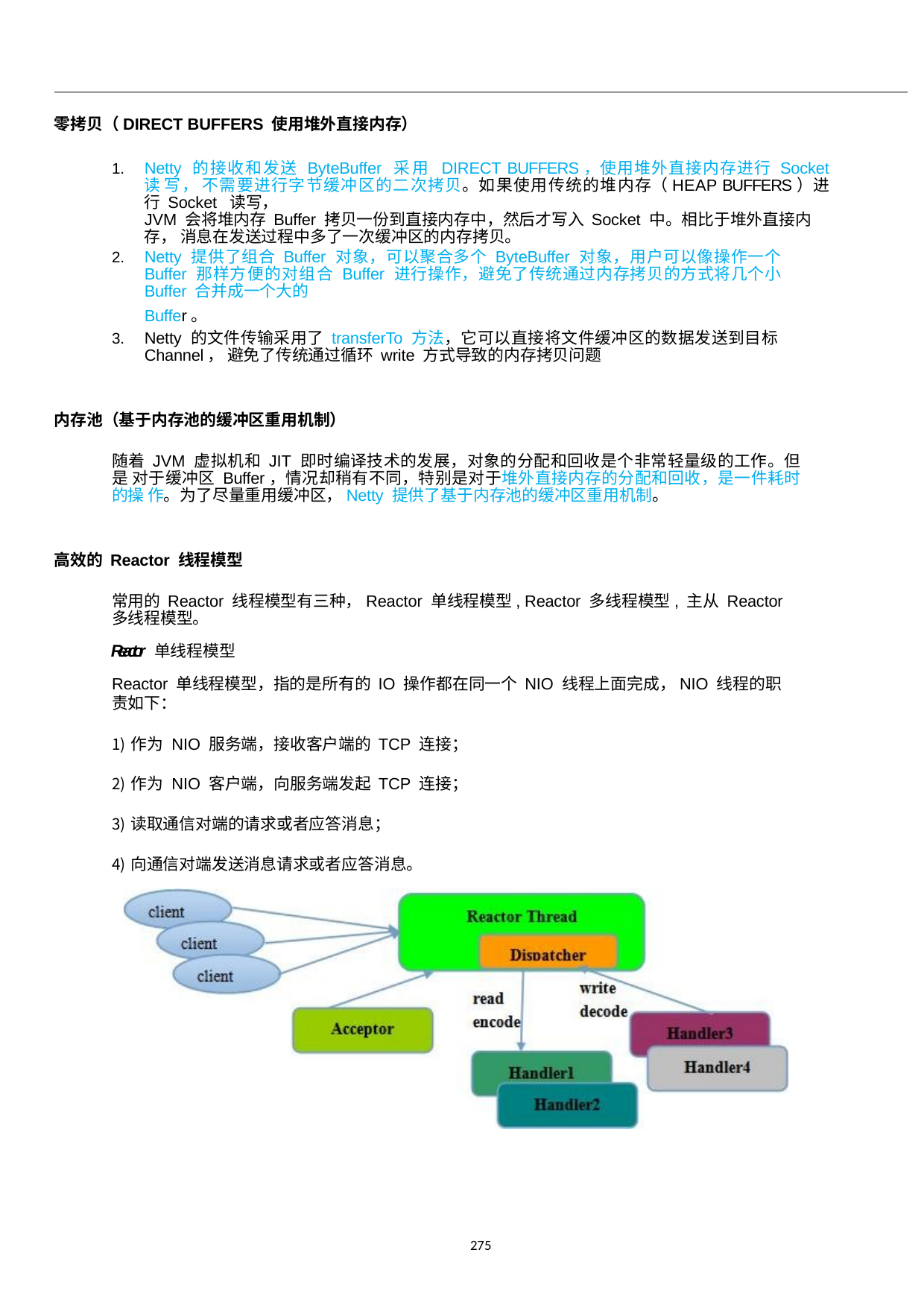

零拷贝（DIRECT BUFFERS 使用堆外直接内存）

Netty 的接收和发送 ByteBuffer 采用 DIRECT BUFFERS，使用堆外直接内存进行 Socket 读 写， 不需要进行字节缓冲区的二次拷贝。如果使用传统的堆内存（HEAP BUFFERS）进行 Socket  读写，
JVM 会将堆内存 Buffer 拷贝一份到直接内存中，然后才写入 Socket 中。相比于堆外直接内 存， 消息在发送过程中多了一次缓冲区的内存拷贝。
Netty 提供了组合 Buffer 对象，可以聚合多个 ByteBuffer 对象，用户可以像操作一个 Buffer 那样方便的对组合 Buffer 进行操作，避免了传统通过内存拷贝的方式将几个小 Buffer 合并成一个大的
Buffer。
Netty 的文件传输采用了 transferTo 方法，它可以直接将文件缓冲区的数据发送到目标 Channel， 避免了传统通过循环 write 方式导致的内存拷贝问题

内存池（基于内存池的缓冲区重用机制）

随着 JVM 虚拟机和 JIT 即时编译技术的发展，对象的分配和回收是个非常轻量级的工作。但是 对于缓冲区 Buffer，情况却稍有不同，特别是对于堆外直接内存的分配和回收，是一件耗时的操 作。为了尽量重用缓冲区，Netty 提供了基于内存池的缓冲区重用机制。

高效的 Reactor 线程模型

常用的 Reactor 线程模型有三种，Reactor 单线程模型, Reactor 多线程模型, 主从 Reactor  多线程模型。
Reactor 单线程模型
Reactor 单线程模型，指的是所有的 IO 操作都在同一个 NIO 线程上面完成，NIO 线程的职责如下：

作为 NIO 服务端，接收客户端的 TCP 连接；
作为 NIO 客户端，向服务端发起 TCP 连接；
读取通信对端的请求或者应答消息；
向通信对端发送消息请求或者应答消息。

275